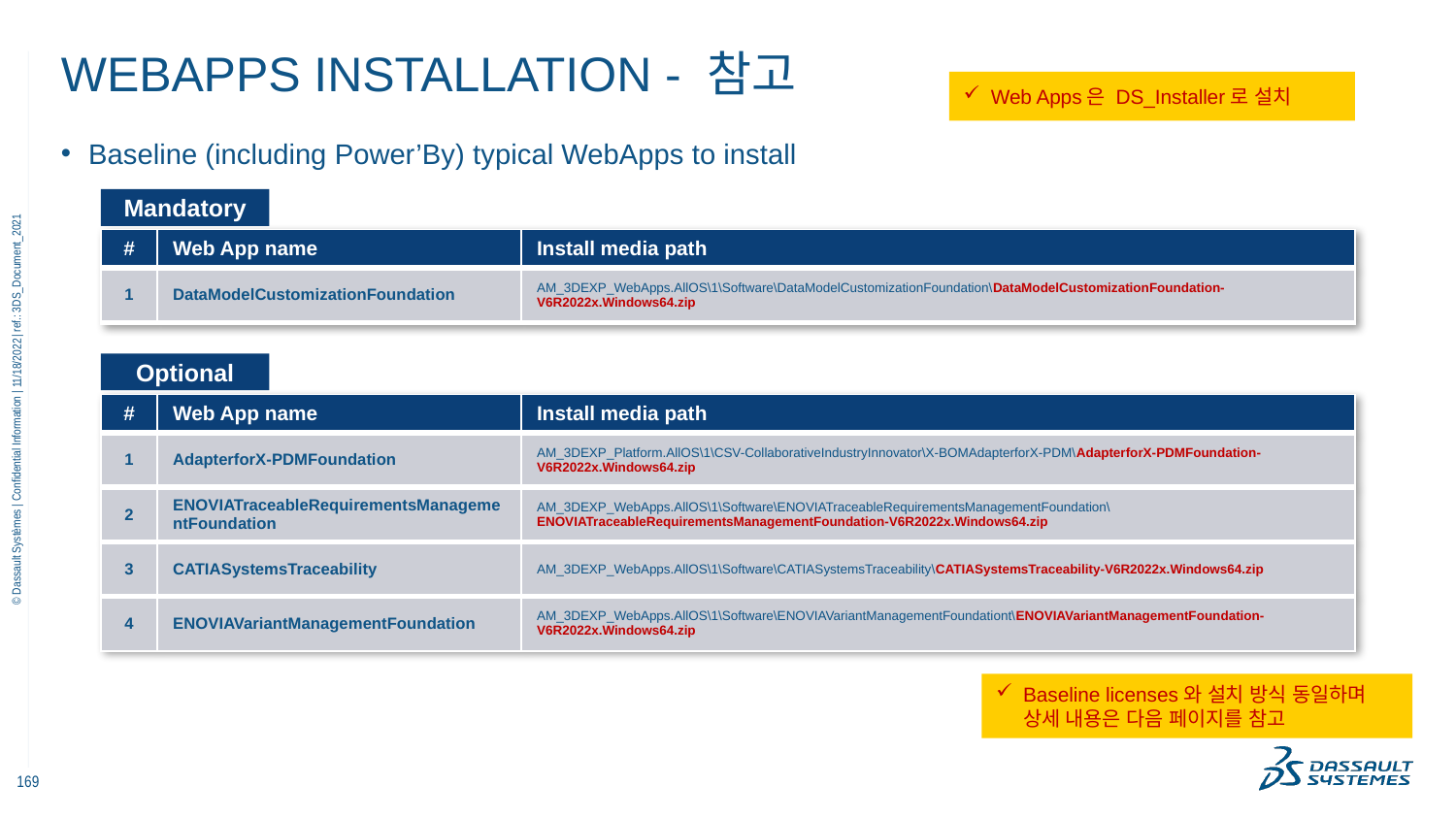

# WebApps installation - 참고
Web Apps은 DS_Installer로 설치
Baseline (including Power’By) typical WebApps to install
Mandatory
| # | Web App name | Install media path |
| --- | --- | --- |
| 1 | DataModelCustomizationFoundation | AM\_3DEXP\_WebApps.AllOS\1\Software\DataModelCustomizationFoundation\DataModelCustomizationFoundation-V6R2022x.Windows64.zip |
Optional
11/18/2022
| # | Web App name | Install media path |
| --- | --- | --- |
| 1 | AdapterforX-PDMFoundation | AM\_3DEXP\_Platform.AllOS\1\CSV-CollaborativeIndustryInnovator\X-BOMAdapterforX-PDM\AdapterforX-PDMFoundation-V6R2022x.Windows64.zip |
| 2 | ENOVIATraceableRequirementsManagementFoundation | AM\_3DEXP\_WebApps.AllOS\1\Software\ENOVIATraceableRequirementsManagementFoundation\ENOVIATraceableRequirementsManagementFoundation-V6R2022x.Windows64.zip |
| 3 | CATIASystemsTraceability | AM\_3DEXP\_WebApps.AllOS\1\Software\CATIASystemsTraceability\CATIASystemsTraceability-V6R2022x.Windows64.zip |
| 4 | ENOVIAVariantManagementFoundation | AM\_3DEXP\_WebApps.AllOS\1\Software\ENOVIAVariantManagementFoundationt\ENOVIAVariantManagementFoundation-V6R2022x.Windows64.zip |
Baseline licenses와 설치 방식 동일하며 상세 내용은 다음 페이지를 참고